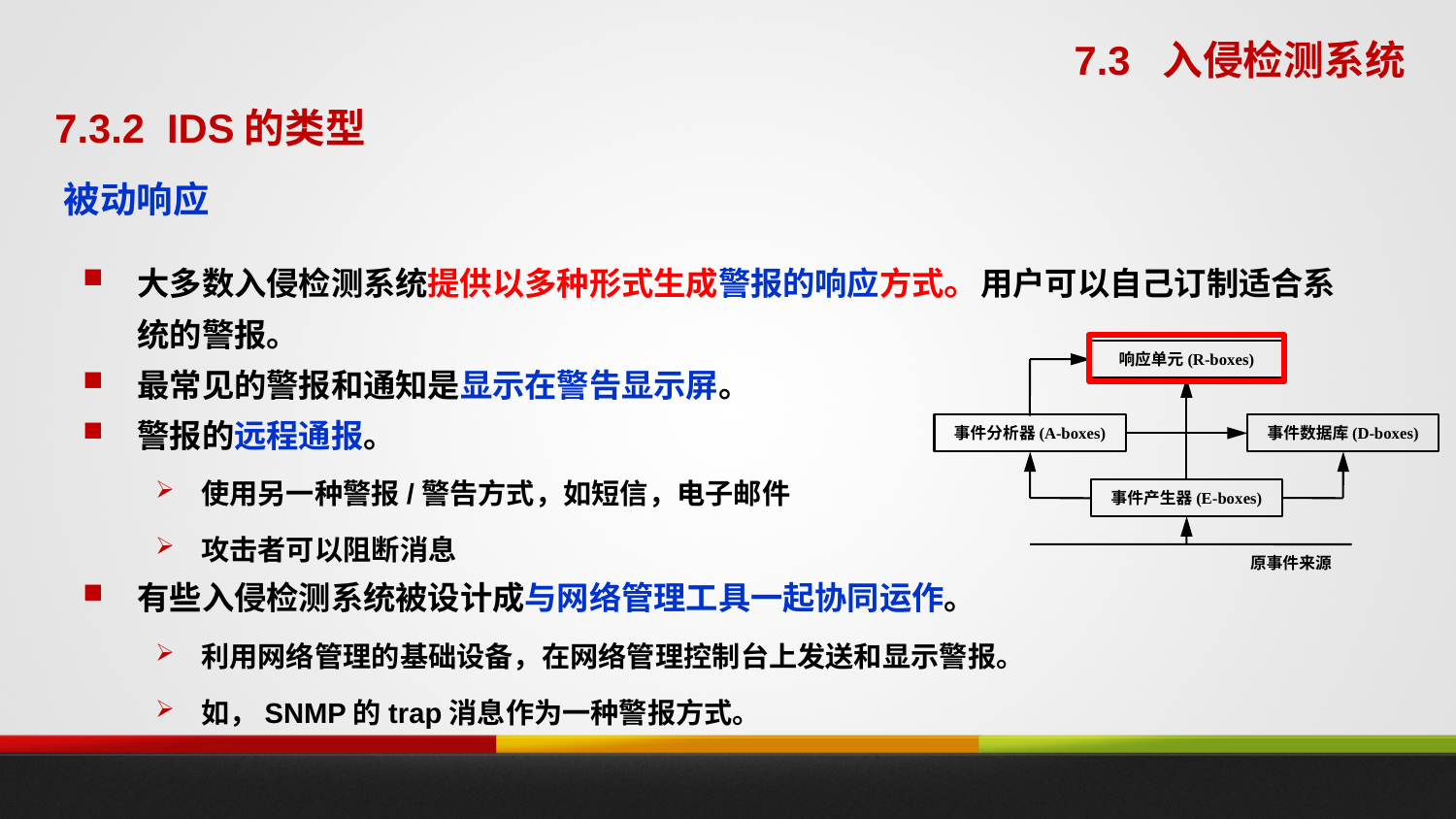

7.3  入侵检测系统
7.3.2  IDS的类型
被动响应
大多数入侵检测系统提供以多种形式生成警报的响应方式。用户可以自己订制适合系统的警报。
最常见的警报和通知是显示在警告显示屏。
警报的远程通报。
使用另一种警报/警告方式，如短信，电子邮件
攻击者可以阻断消息
有些入侵检测系统被设计成与网络管理工具一起协同运作。
利用网络管理的基础设备，在网络管理控制台上发送和显示警报。
如，SNMP的trap消息作为一种警报方式。

响应单元(R-boxes)
事件分析器(A-boxes)
事件数据库(D-boxes)
事件产生器(E-boxes)
原事件来源